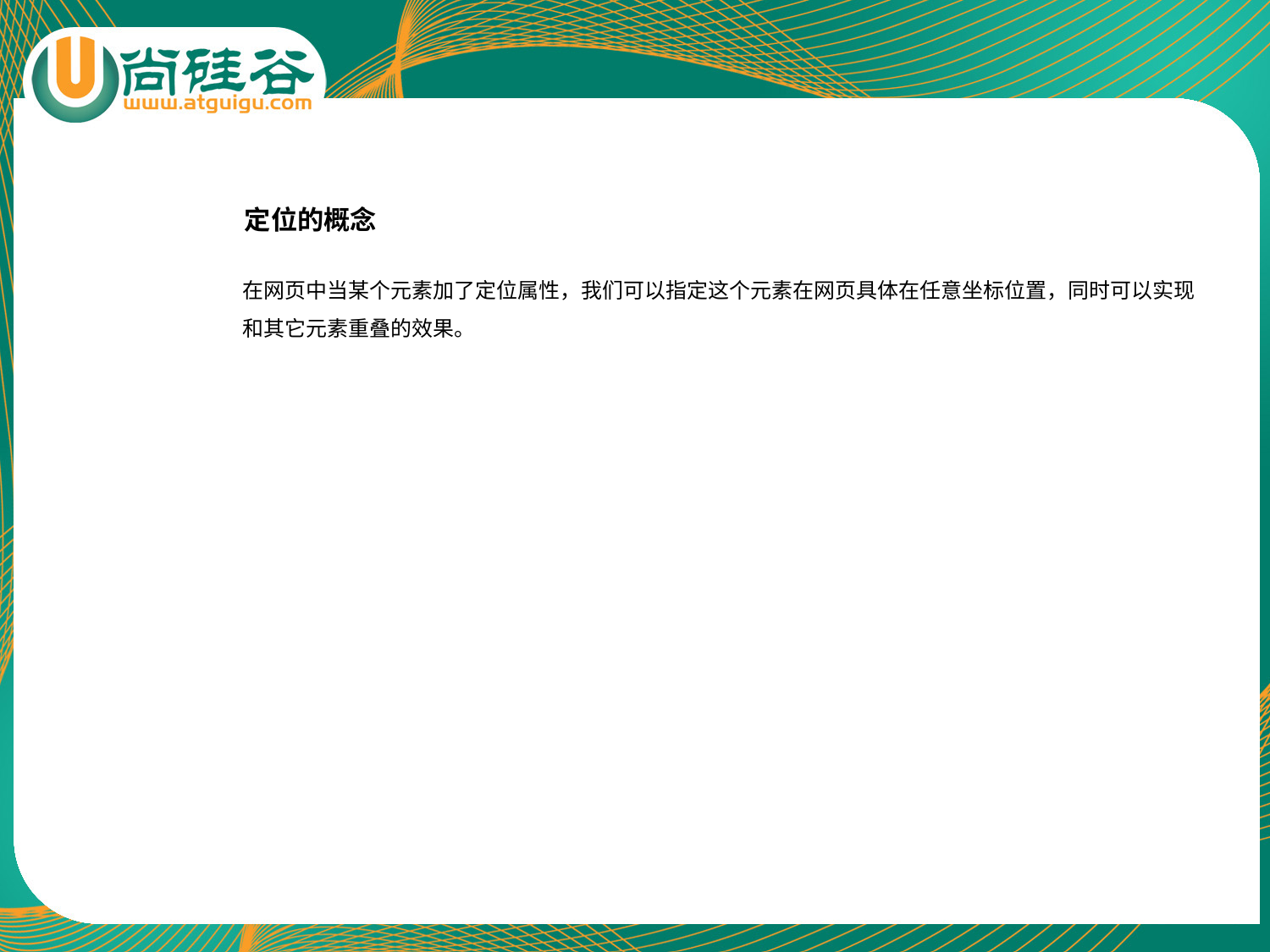

定位的概念
在网页中当某个元素加了定位属性，我们可以指定这个元素在网页具体在任意坐标位置，同时可以实现
和其它元素重叠的效果。